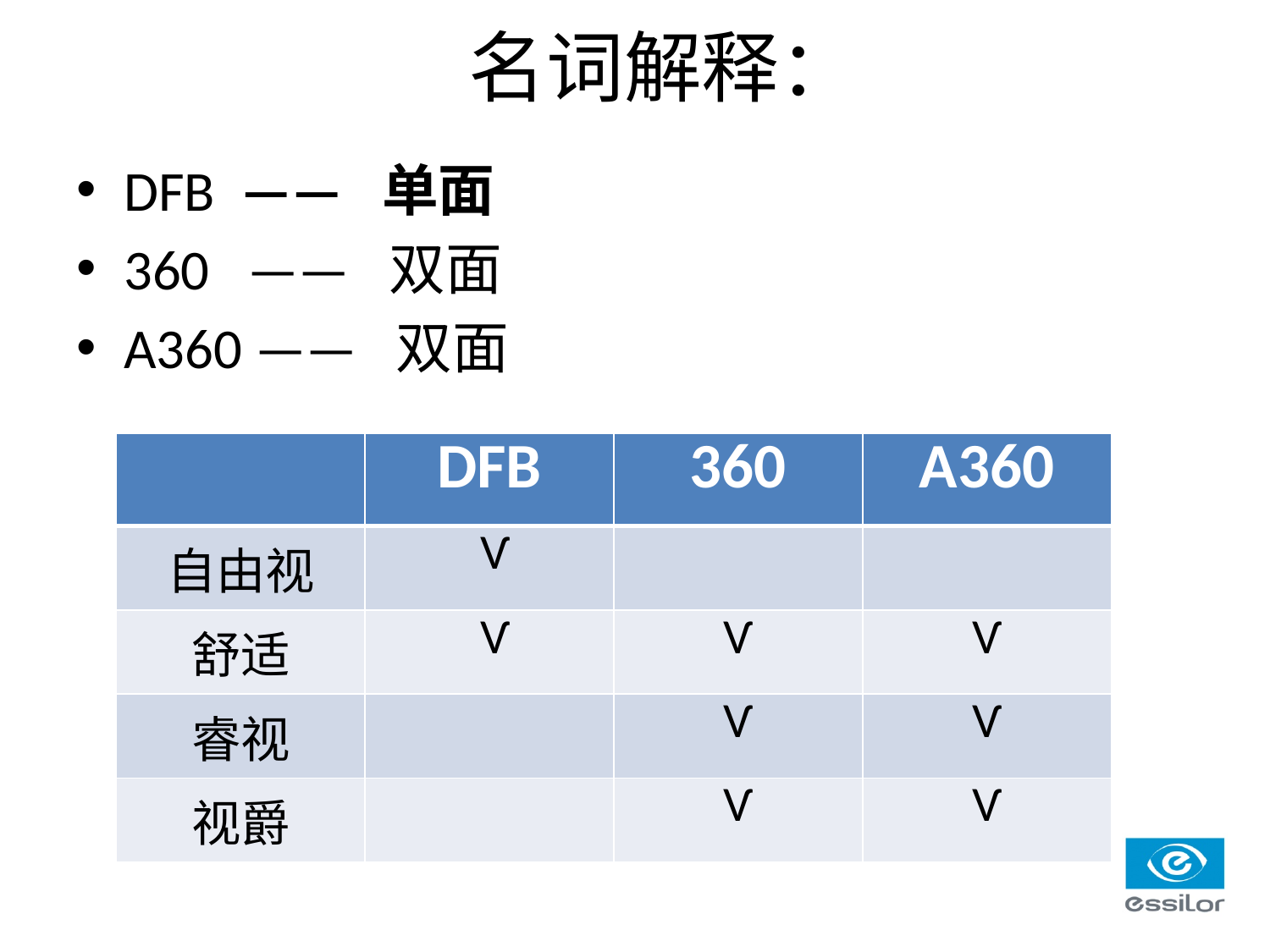

名词解释：
DFB  ——  单面
360   ——  双面
A360 ——  双面

|  | DFB | 360 | A360 |
| --- | --- | --- | --- |
| 自由视 | Ѵ |  |  |
| 舒适 | Ѵ | Ѵ | Ѵ |
| 睿视 |  | Ѵ | Ѵ |
| 视爵 |  | Ѵ | Ѵ |